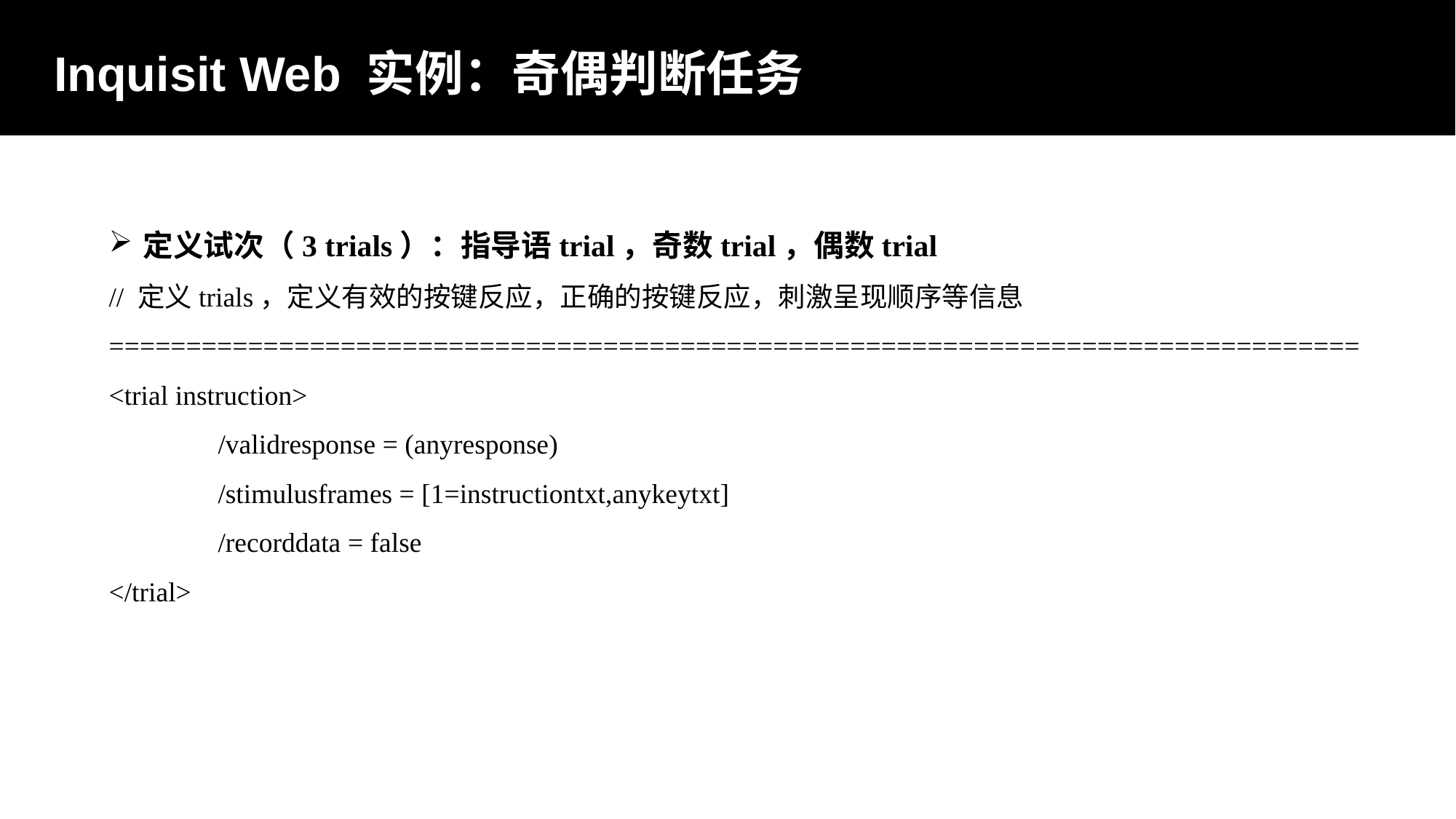

Inquisit Web 实例：奇偶判断任务
定义试次（3 trials）：指导语trial，奇数trial，偶数trial
// 定义trials，定义有效的按键反应，正确的按键反应，刺激呈现顺序等信息
=================================================================================<trial instruction>
	/validresponse = (anyresponse)
	/stimulusframes = [1=instructiontxt,anykeytxt]
	/recorddata = false
</trial>